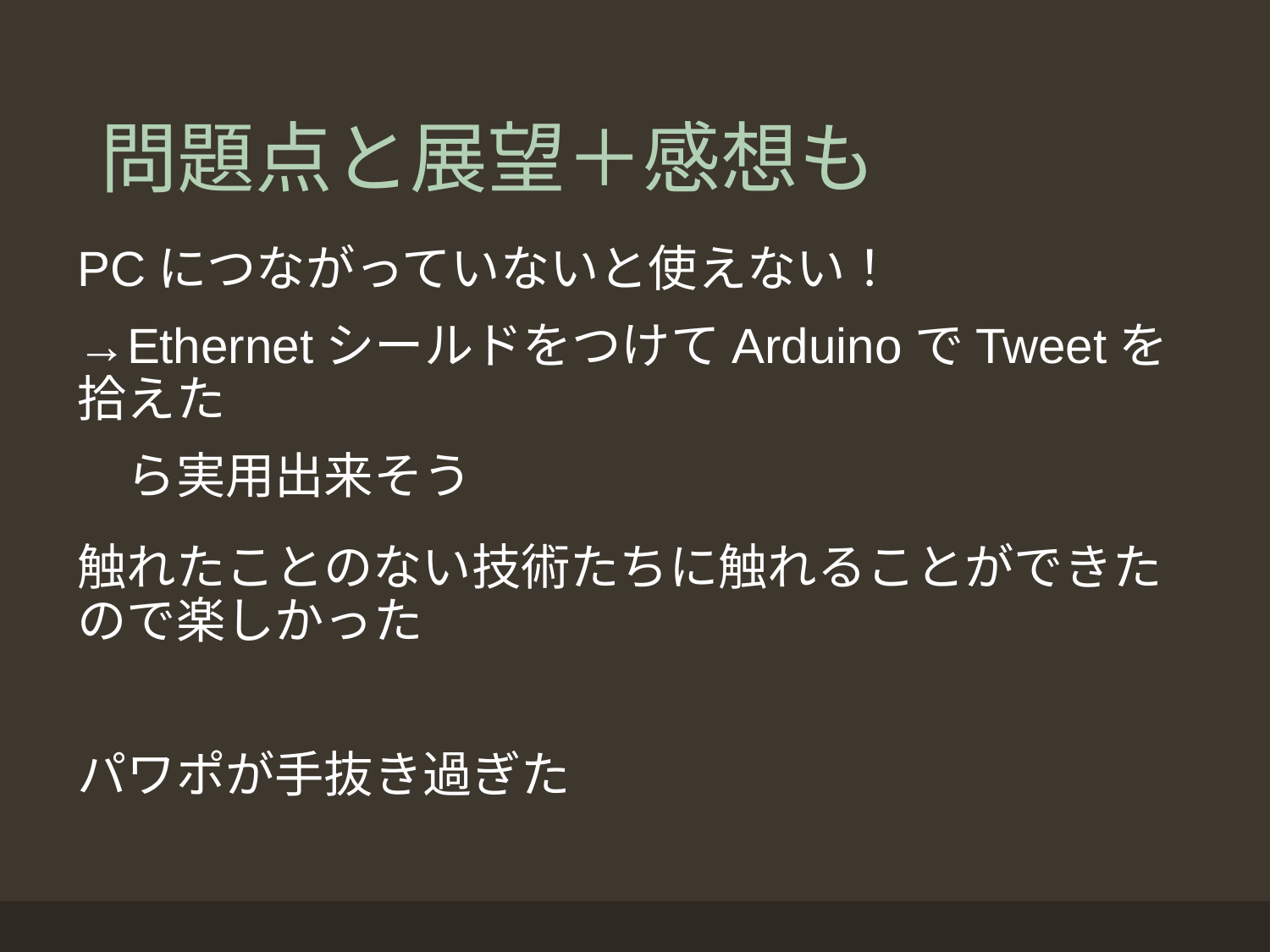

# 問題点と展望＋感想も
PCにつながっていないと使えない！
→EthernetシールドをつけてArduinoでTweetを拾えた
　ら実用出来そう
触れたことのない技術たちに触れることができたので楽しかった

パワポが手抜き過ぎた